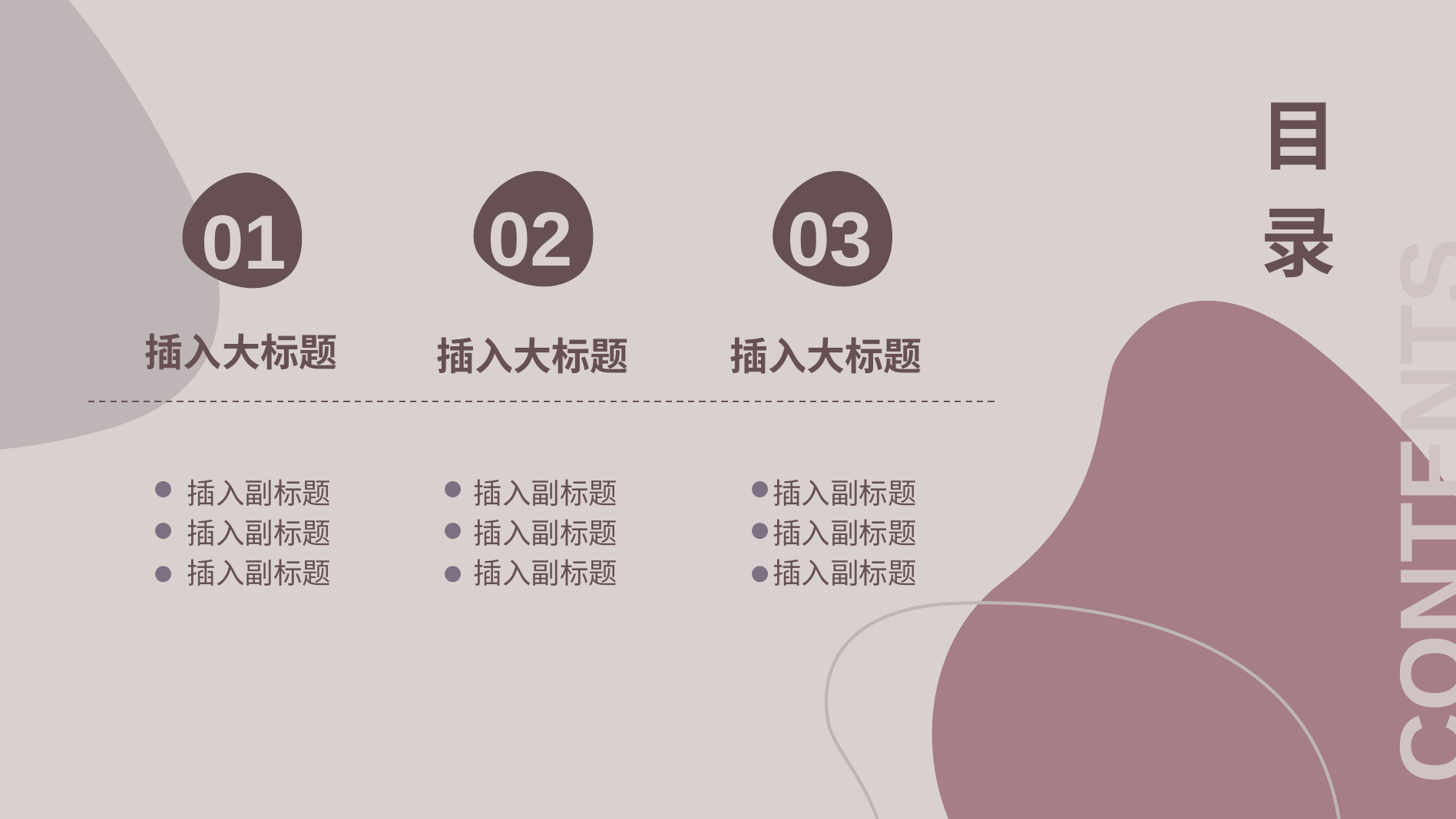

目
录

02
03
01

插入大标题
插入大标题
插入大标题
CONTENTS
插入副标题
插入副标题
插入副标题
插入副标题
插入副标题
插入副标题
插入副标题
插入副标题
插入副标题